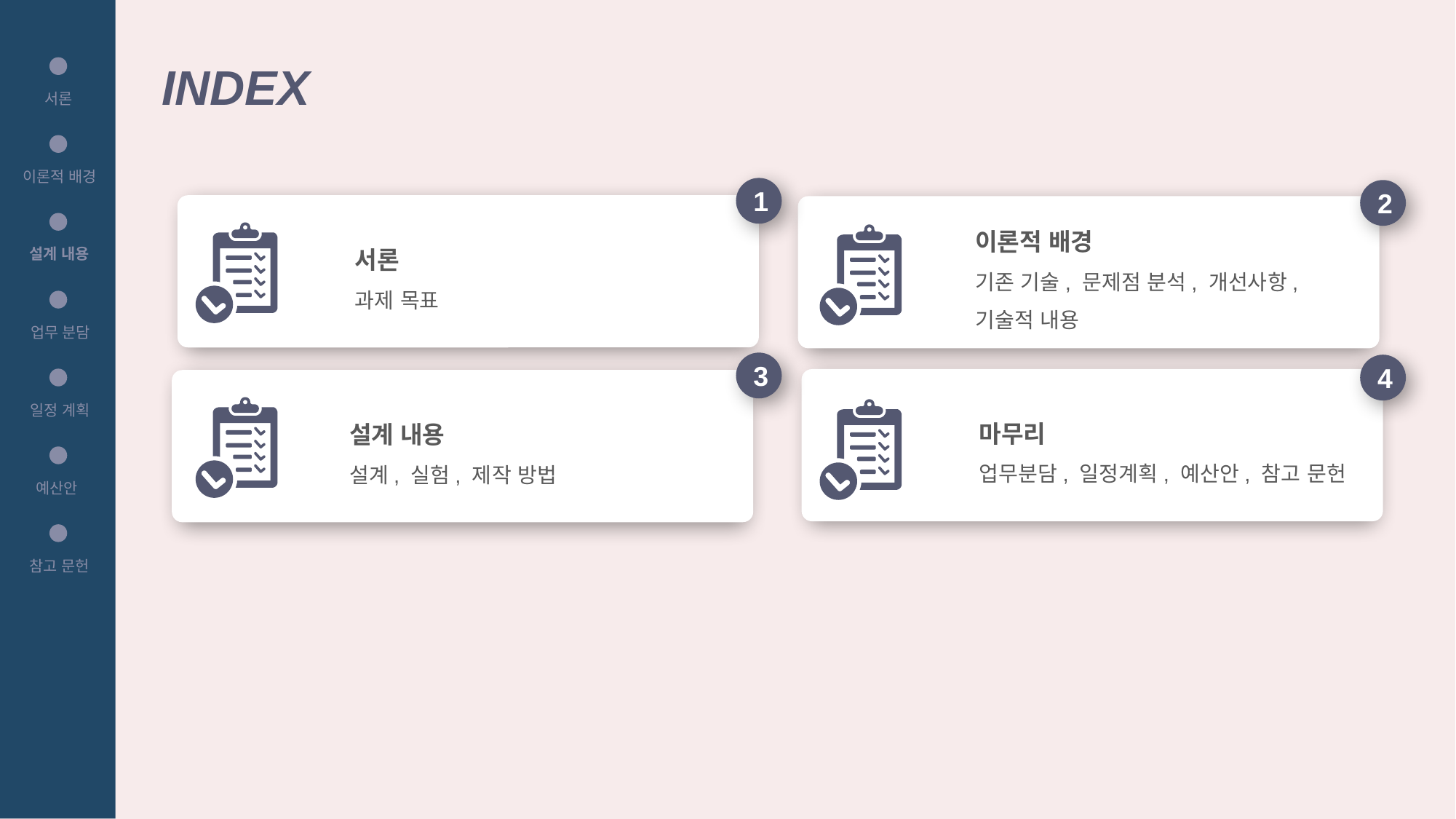

INDEX

서론

이론적 배경
1
2
서론
과제 목표
이론적 배경
기존 기술, 문제점 분석, 개선사항,
기술적 내용

설계 내용

업무 분담
3
4

마무리
업무분담, 일정계획, 예산안, 참고 문헌
설계 내용
설계, 실험, 제작 방법
일정 계획

예산안

참고 문헌